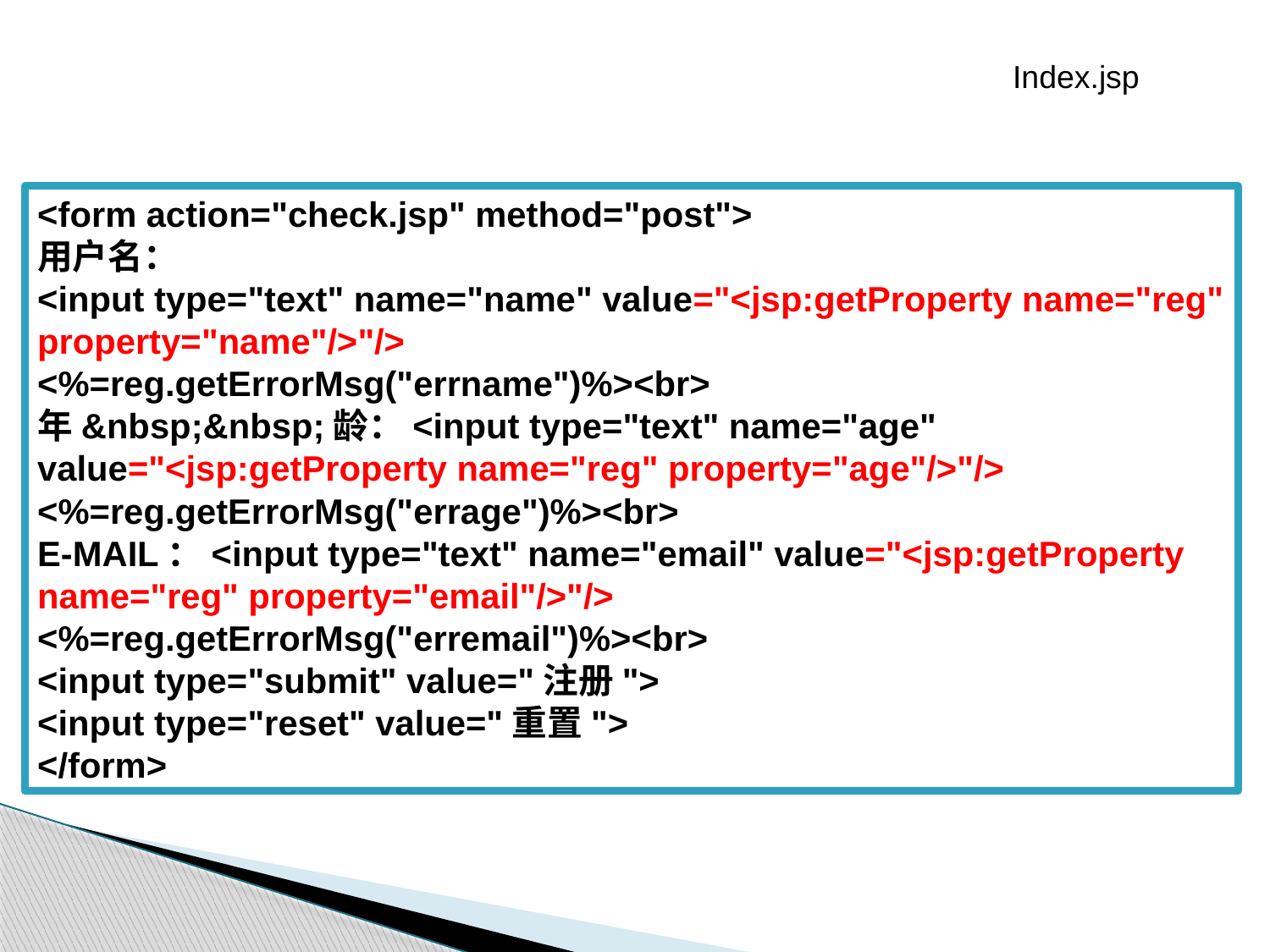

Index.jsp
<form action="check.jsp" method="post">
用户名：
<input type="text" name="name" value="<jsp:getProperty name="reg" property="name"/>"/>
<%=reg.getErrorMsg("errname")%><br>
年&nbsp;&nbsp;龄：<input type="text" name="age" value="<jsp:getProperty name="reg" property="age"/>"/>
<%=reg.getErrorMsg("errage")%><br>
E-MAIL：<input type="text" name="email" value="<jsp:getProperty name="reg" property="email"/>"/>
<%=reg.getErrorMsg("erremail")%><br>
<input type="submit" value="注册">
<input type="reset" value="重置">
</form>